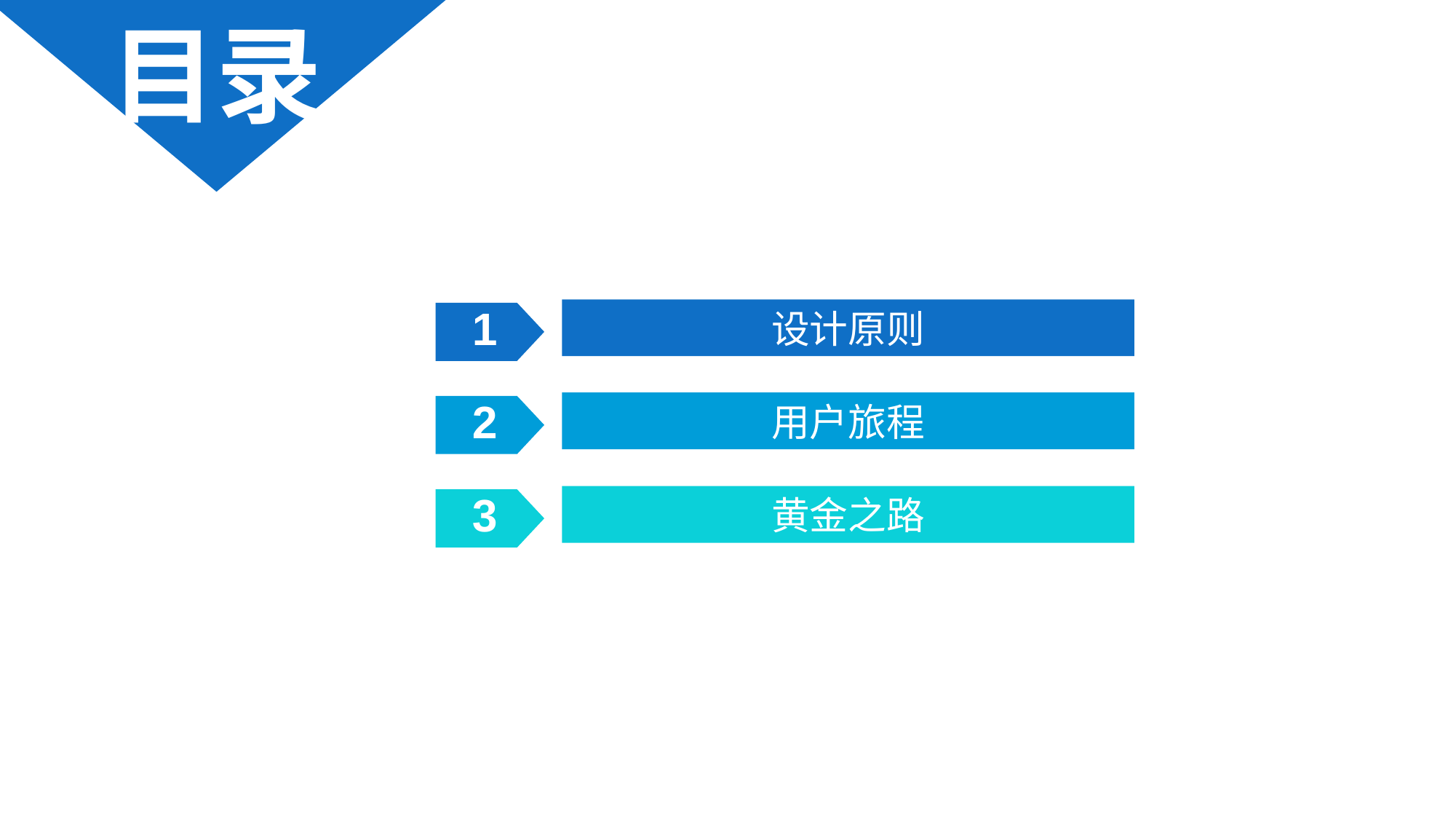

目录
设计原则
1

用户旅程
2

3
黄金之路
3

4